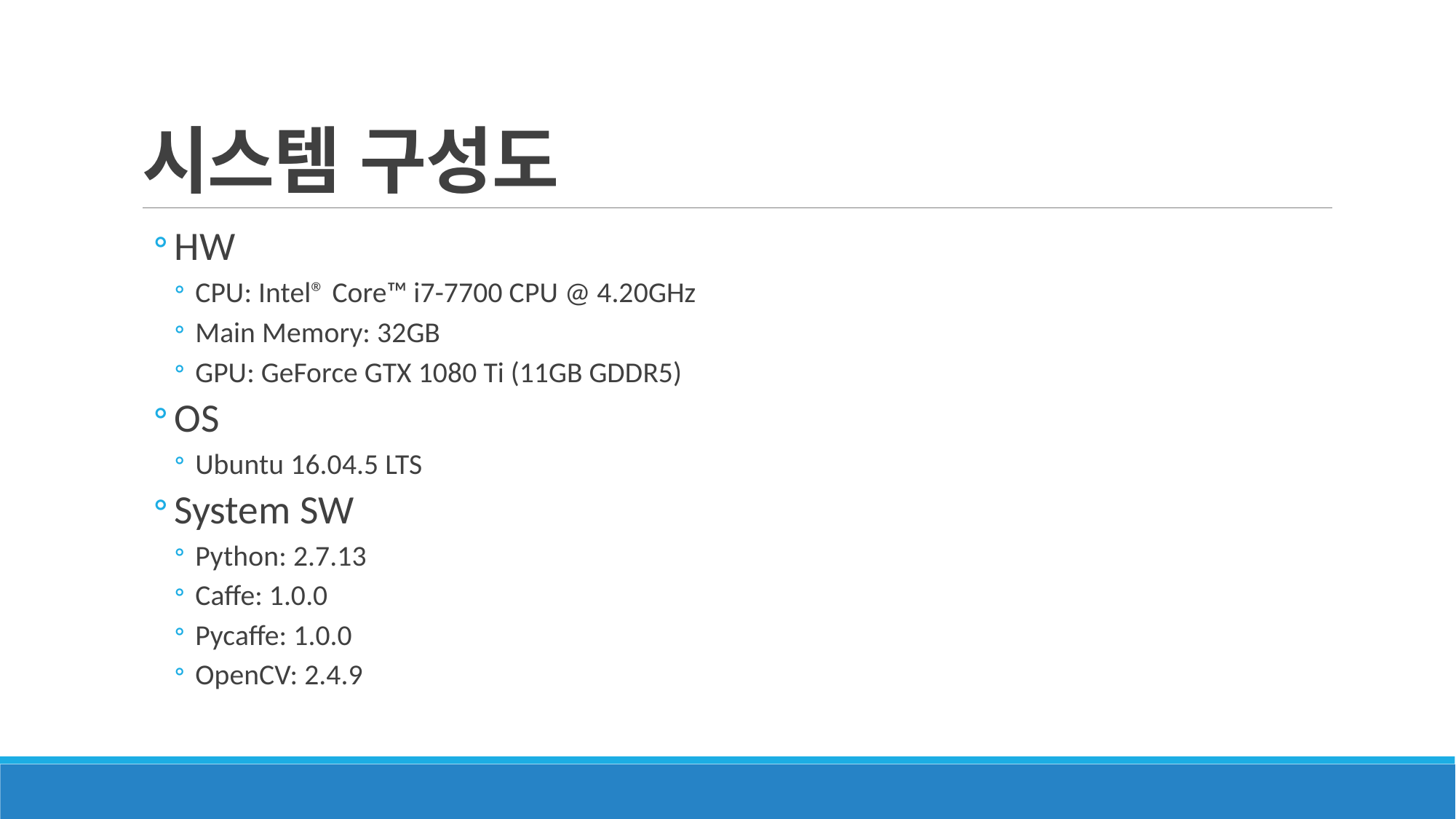

# 시스템 구성도
HW
CPU: Intel® Core™ i7-7700 CPU @ 4.20GHz
Main Memory: 32GB
GPU: GeForce GTX 1080 Ti (11GB GDDR5)
OS
Ubuntu 16.04.5 LTS
System SW
Python: 2.7.13
Caffe: 1.0.0
Pycaffe: 1.0.0
OpenCV: 2.4.9